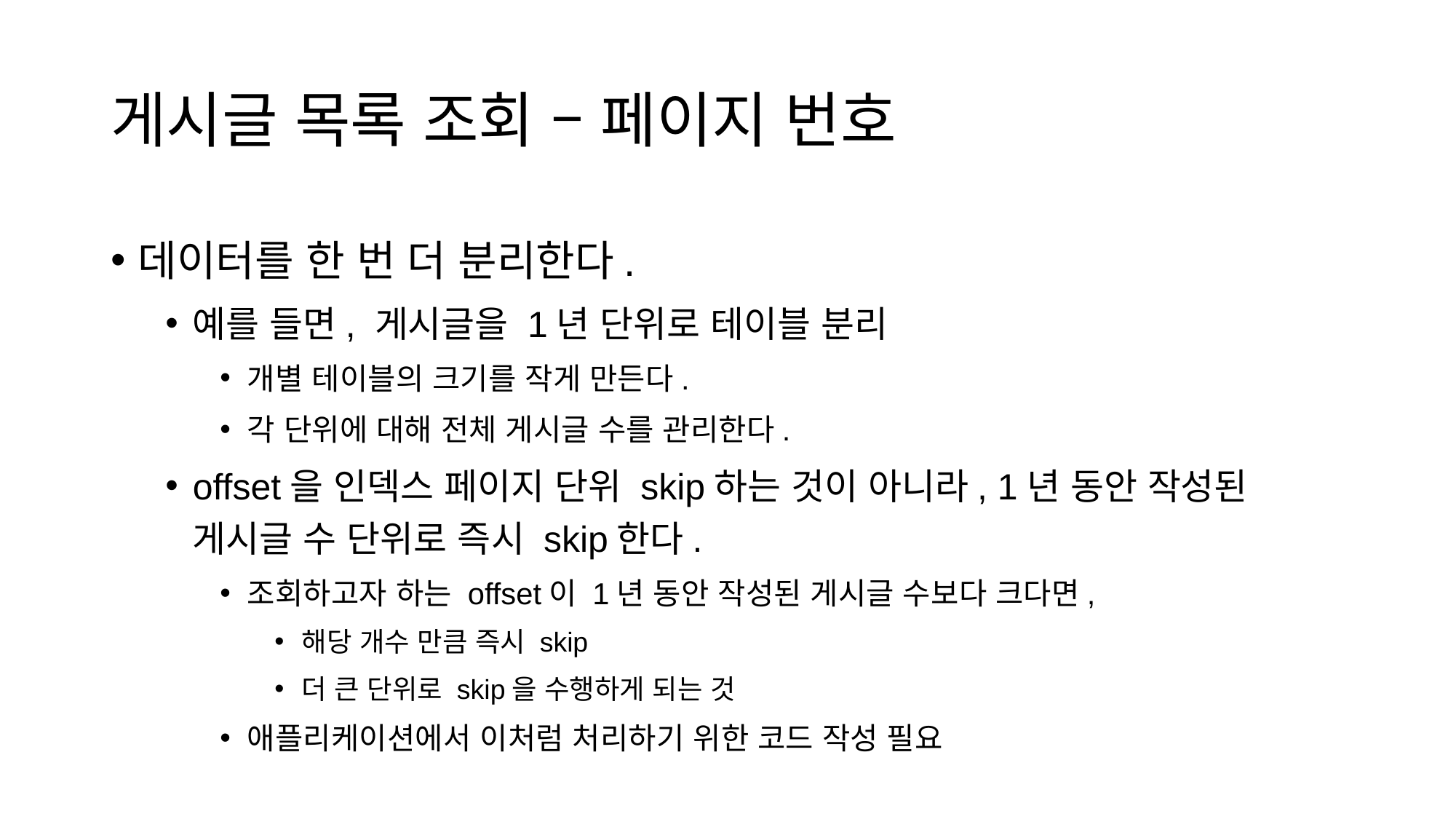

# 게시글 목록 조회 – 페이지 번호
데이터를 한 번 더 분리한다.
예를 들면, 게시글을 1년 단위로 테이블 분리
개별 테이블의 크기를 작게 만든다.
각 단위에 대해 전체 게시글 수를 관리한다.
offset을 인덱스 페이지 단위 skip하는 것이 아니라, 1년 동안 작성된 게시글 수 단위로 즉시 skip한다.
조회하고자 하는 offset이 1년 동안 작성된 게시글 수보다 크다면,
해당 개수 만큼 즉시 skip
더 큰 단위로 skip을 수행하게 되는 것
애플리케이션에서 이처럼 처리하기 위한 코드 작성 필요